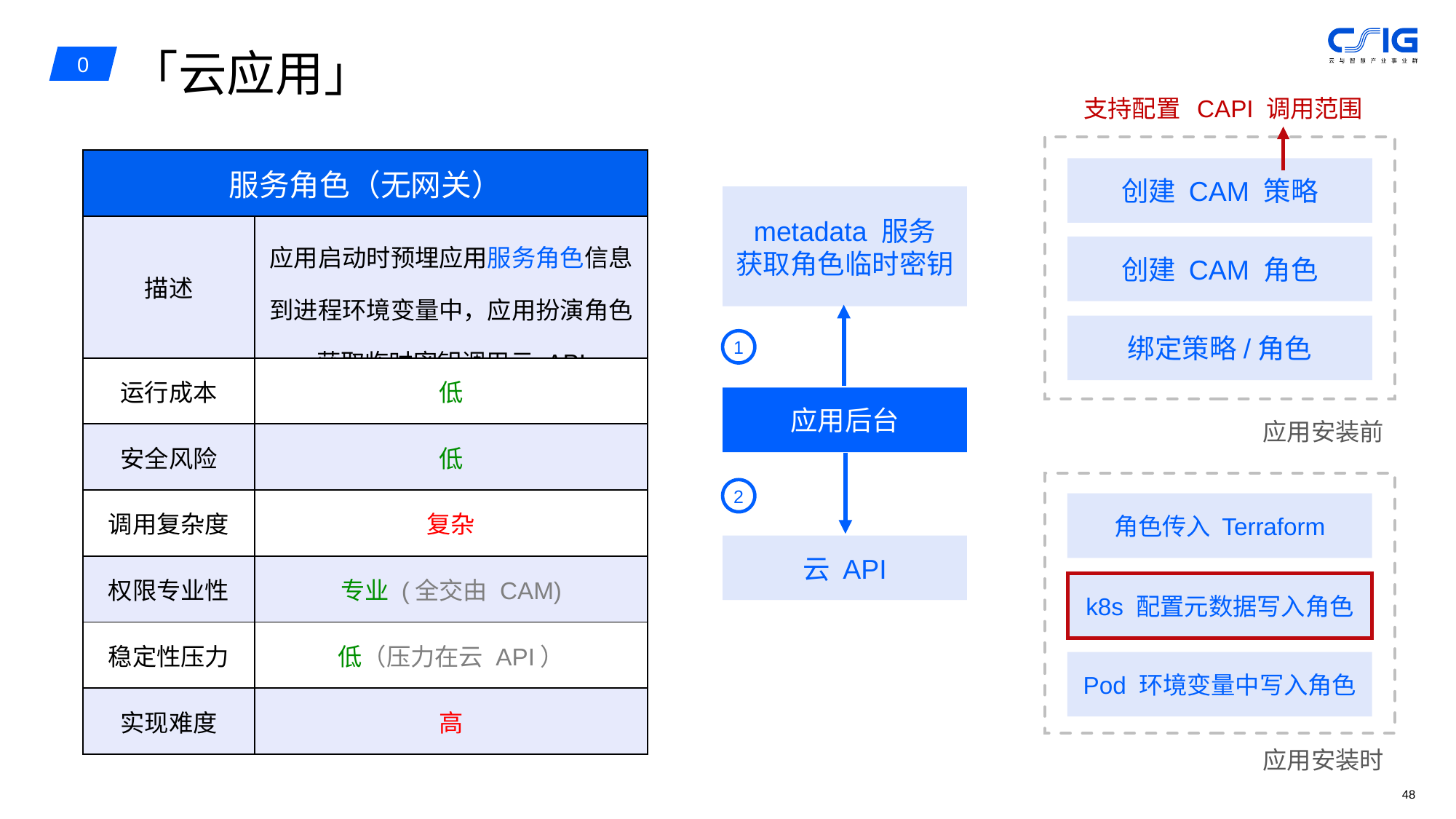

「云应用」
0
支持配置  CAPI 调用范围

| 服务角色（无网关） | 密钥分发（轻网关） |
| --- | --- |
| 描述 | 应用启动时预埋应用服务角色信息到进程环境变量中，应用扮演角色获取临时密钥调用云 API |
| 运行成本 | 低 |
| 安全风险 | 低 |
| 调用复杂度 | 复杂 |
| 权限专业性 | 专业 (全交由 CAM) |
| 稳定性压力 | 低（压力在云 API） |
| 实现难度 | 高 |
创建 CAM 策略
metadata 服务
获取角色临时密钥
创建 CAM 角色
绑定策略/角色
1
应用后台
应用安装前

2
角色传入 Terraform
云 API
k8s 配置元数据写入角色
Pod 环境变量中写入角色
应用安装时
48